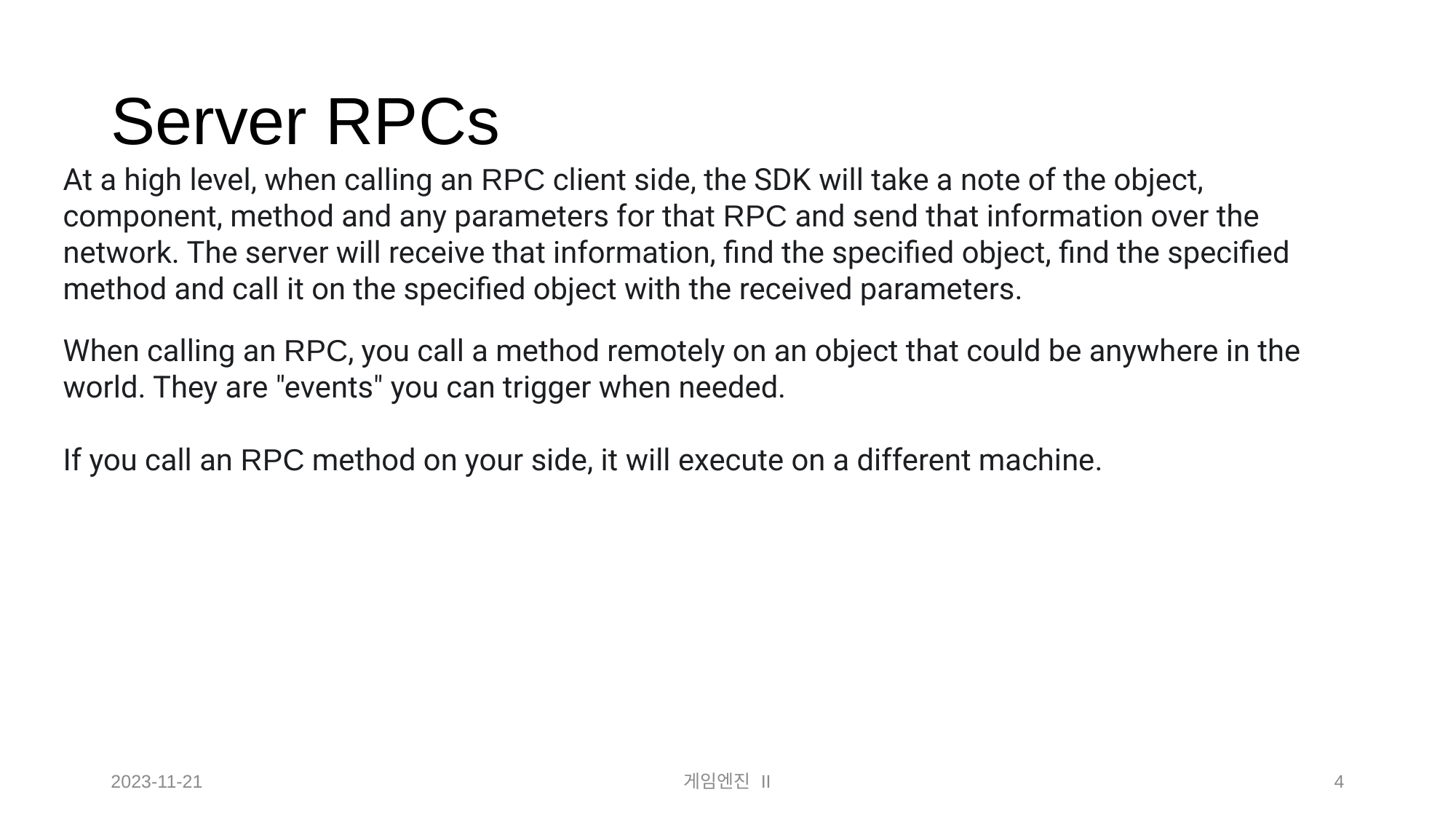

# Server RPCs
At a high level, when calling an RPC client side, the SDK will take a note of the object, component, method and any parameters for that RPC and send that information over the network. The server will receive that information, find the specified object, find the specified method and call it on the specified object with the received parameters.

When calling an RPC, you call a method remotely on an object that could be anywhere in the world. They are "events" you can trigger when needed.
If you call an RPC method on your side, it will execute on a different machine.
2023-11-21
게임엔진 II
4